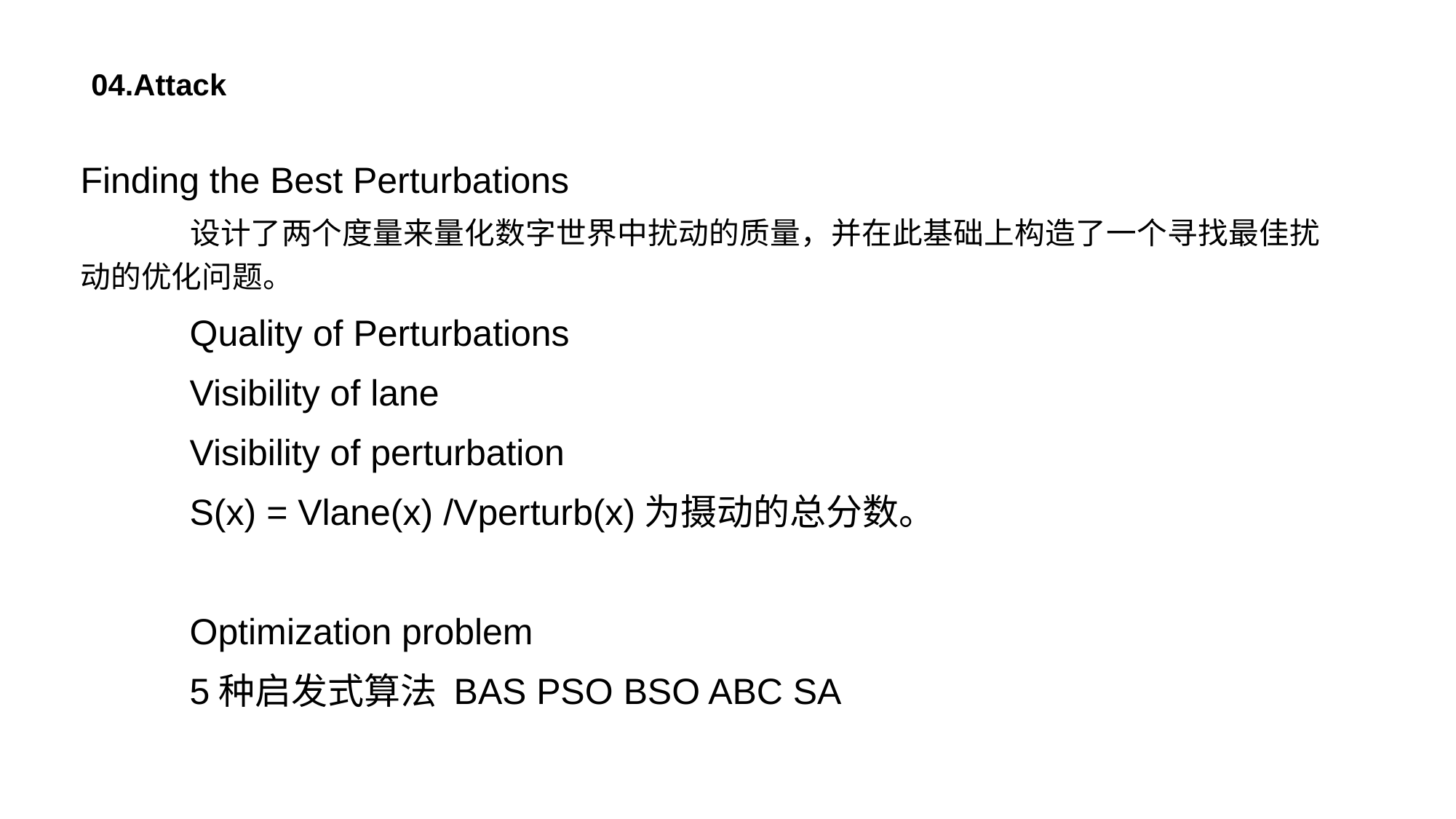

04.Attack
Finding the Best Perturbations
	设计了两个度量来量化数字世界中扰动的质量，并在此基础上构造了一个寻找最佳扰动的优化问题。
	Quality of Perturbations
	Visibility of lane
	Visibility of perturbation
	S(x) = Vlane(x) /Vperturb(x)为摄动的总分数。

	Optimization problem
	5种启发式算法 BAS PSO BSO ABC SA